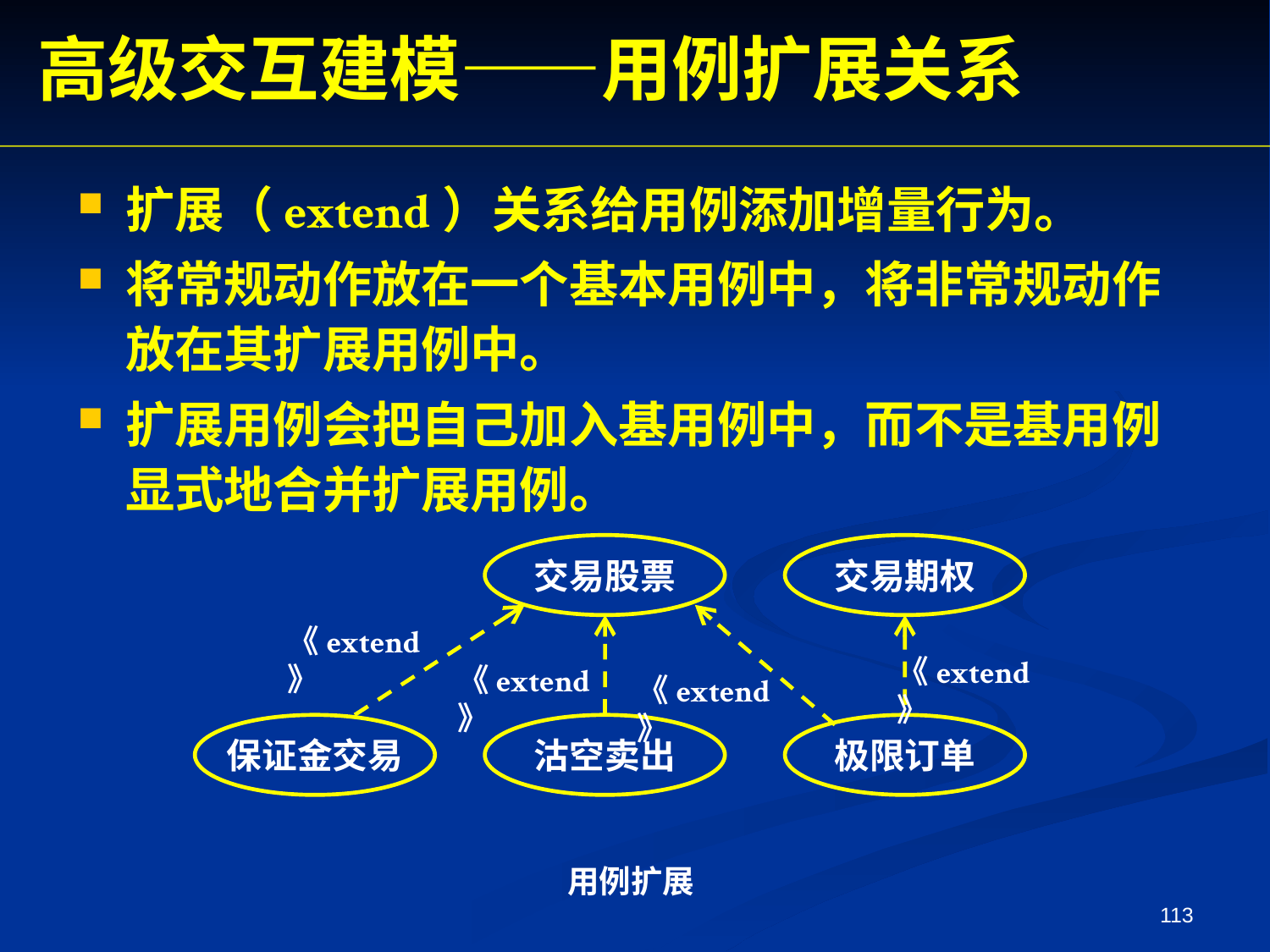

高级交互建模——用例扩展关系

扩展（extend）关系给用例添加增量行为。
将常规动作放在一个基本用例中，将非常规动作放在其扩展用例中。
扩展用例会把自己加入基用例中，而不是基用例显式地合并扩展用例。
交易股票
交易期权

《extend》

《extend》
《extend》
《extend》
保证金交易
沽空卖出
极限订单
用例扩展
113